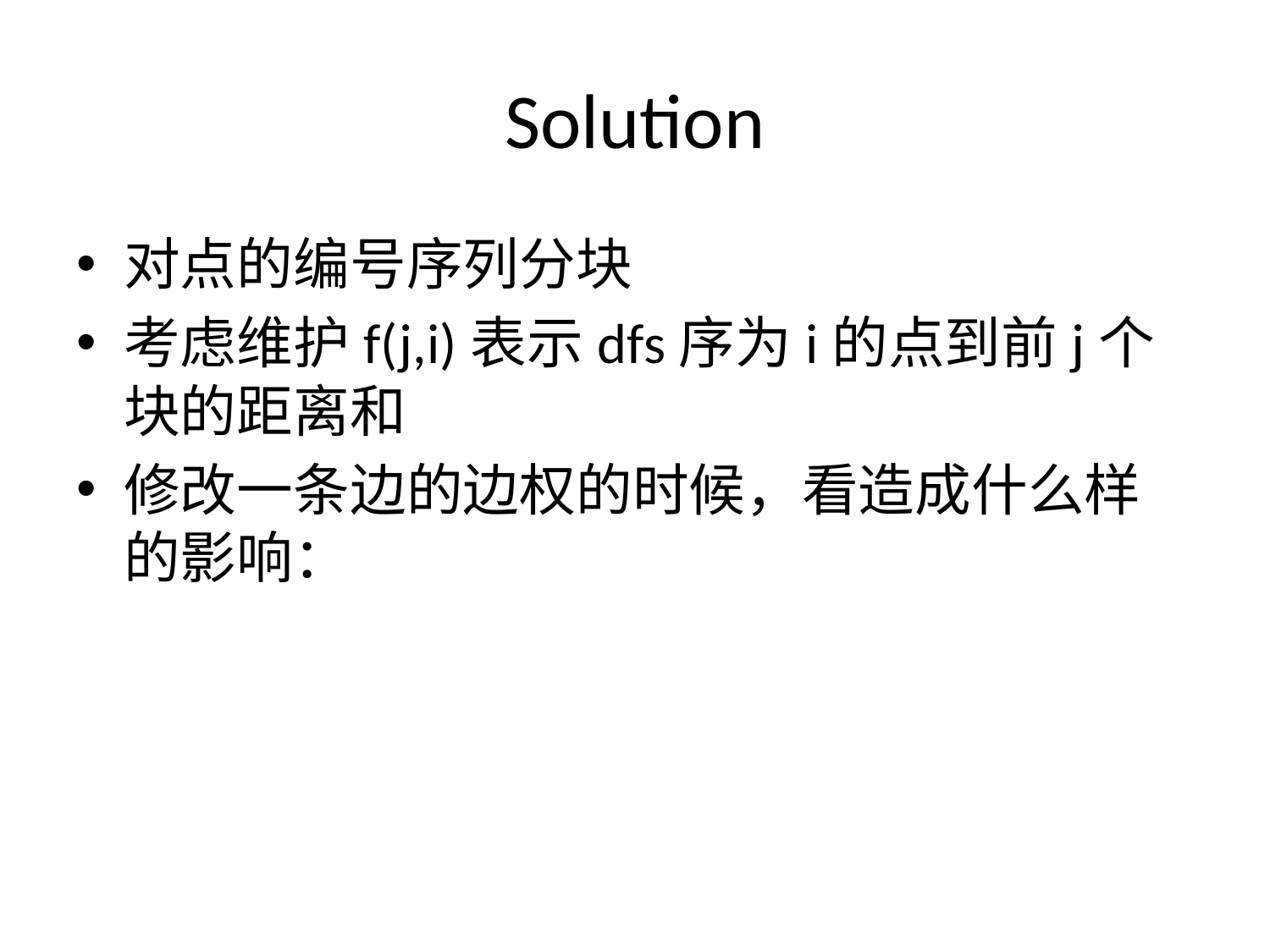

# Solution
对点的编号序列分块
考虑维护f(j,i)表示dfs序为i的点到前j个块的距离和
修改一条边的边权的时候，看造成什么样的影响：